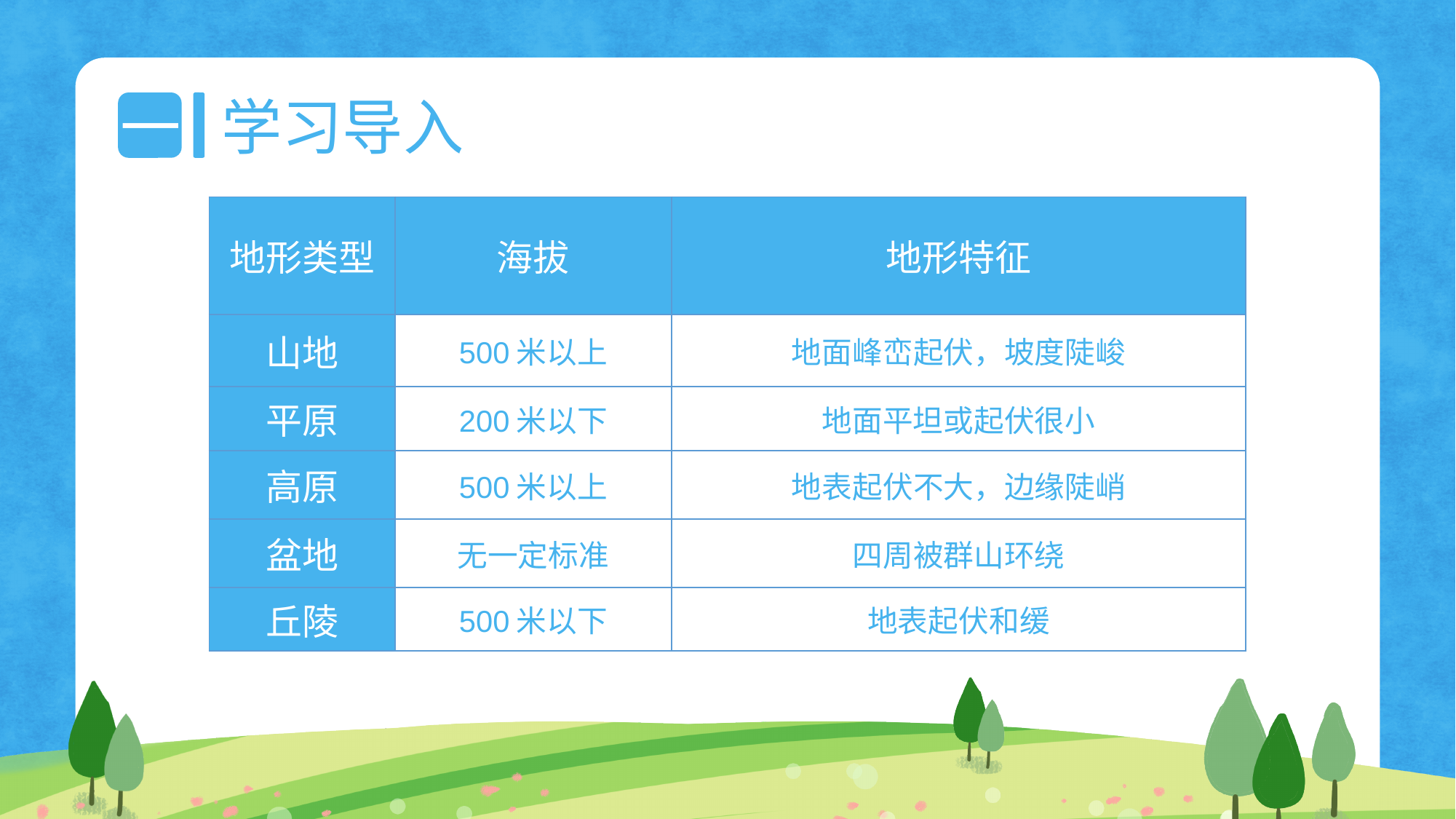

一
学习导入
| 地形类型 | 海拔 | 地形特征 |
| --- | --- | --- |
| 山地 | 500米以上 | 地面峰峦起伏，坡度陡峻 |
| 平原 | 200米以下 | 地面平坦或起伏很小 |
| 高原 | 500米以上 | 地表起伏不大，边缘陡峭 |
| 盆地 | 无一定标准 | 四周被群山环绕 |
| 丘陵 | 500米以下 | 地表起伏和缓 |